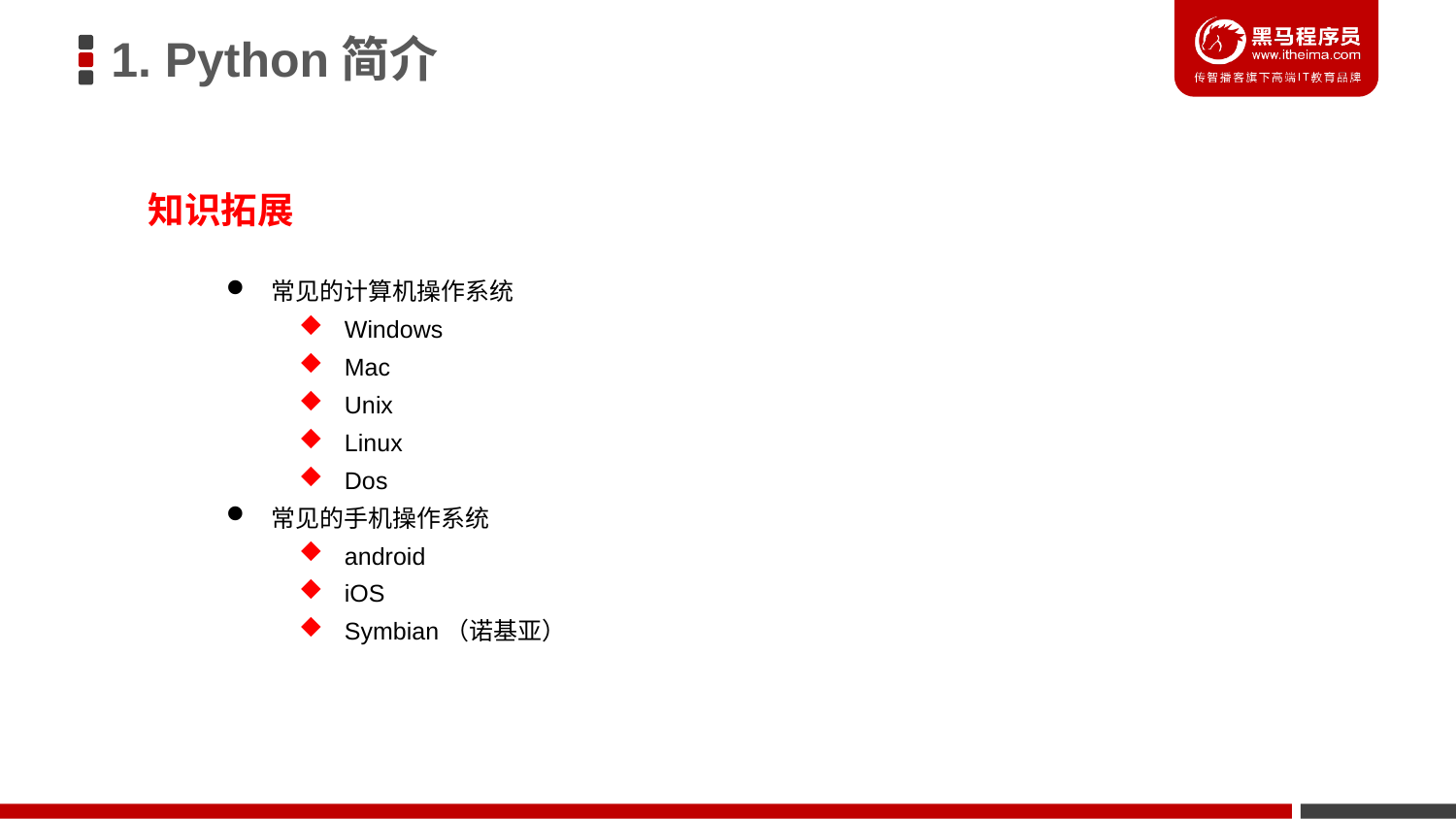

1. Python简介
知识拓展
常见的计算机操作系统
Windows
Mac
Unix
Linux
Dos
常见的手机操作系统
android
iOS
Symbian（诺基亚）